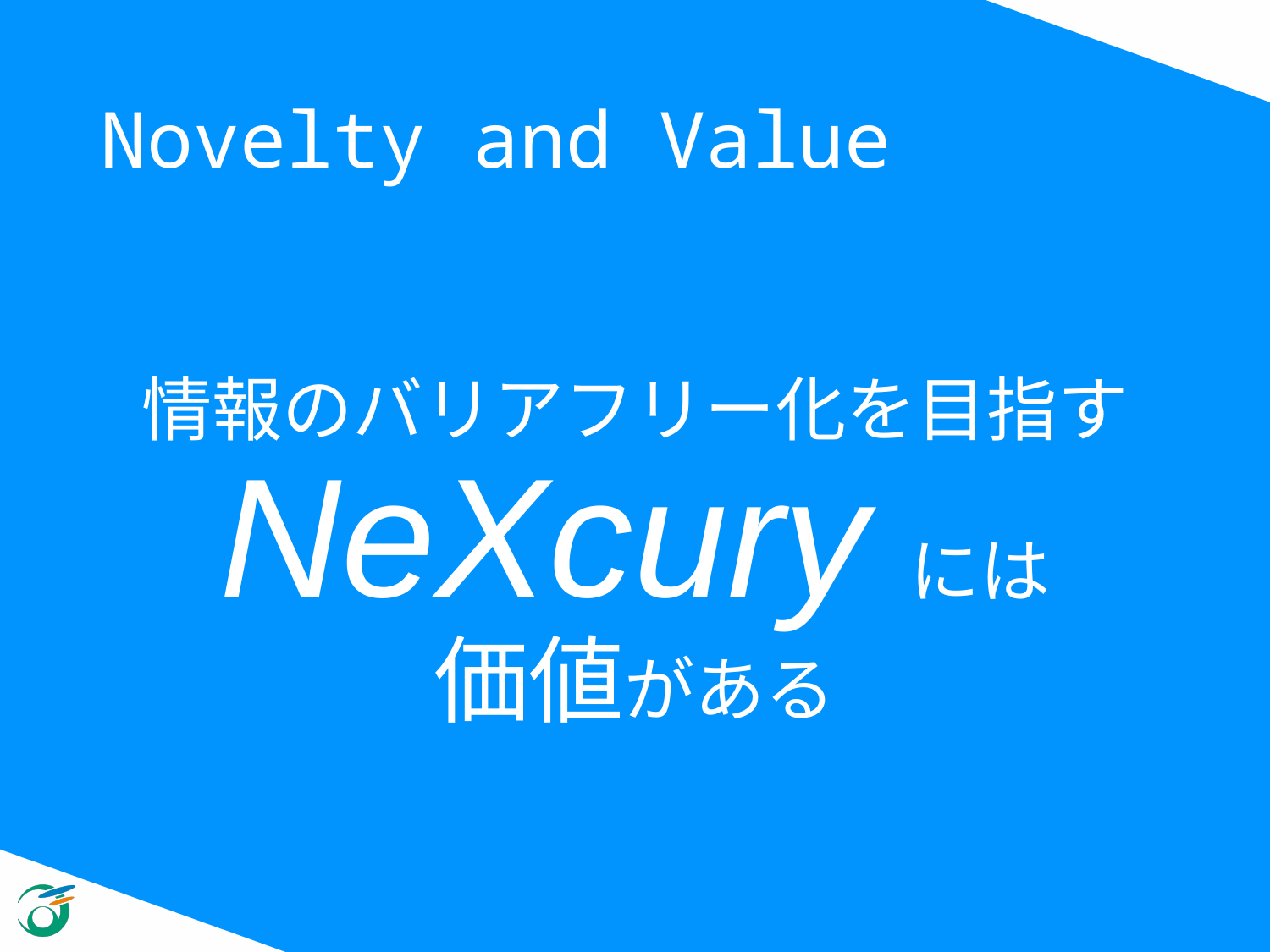

# Novelty and Value
情報のバリアフリー化を目指す
NeXcuryには
価値がある